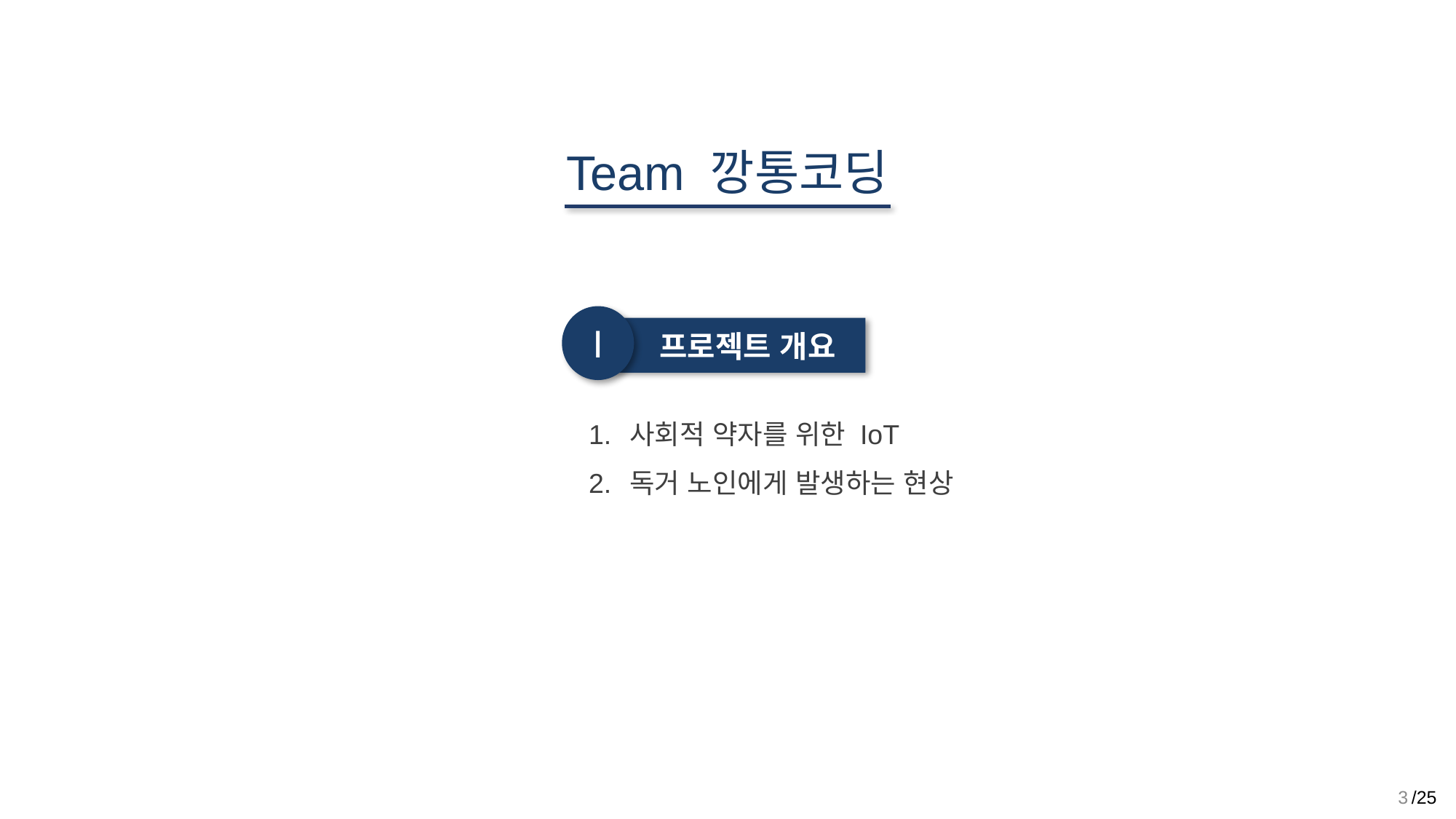

Team 깡통코딩
Ⅰ
     프로젝트 개요
사회적 약자를 위한 IoT
독거 노인에게 발생하는 현상

3